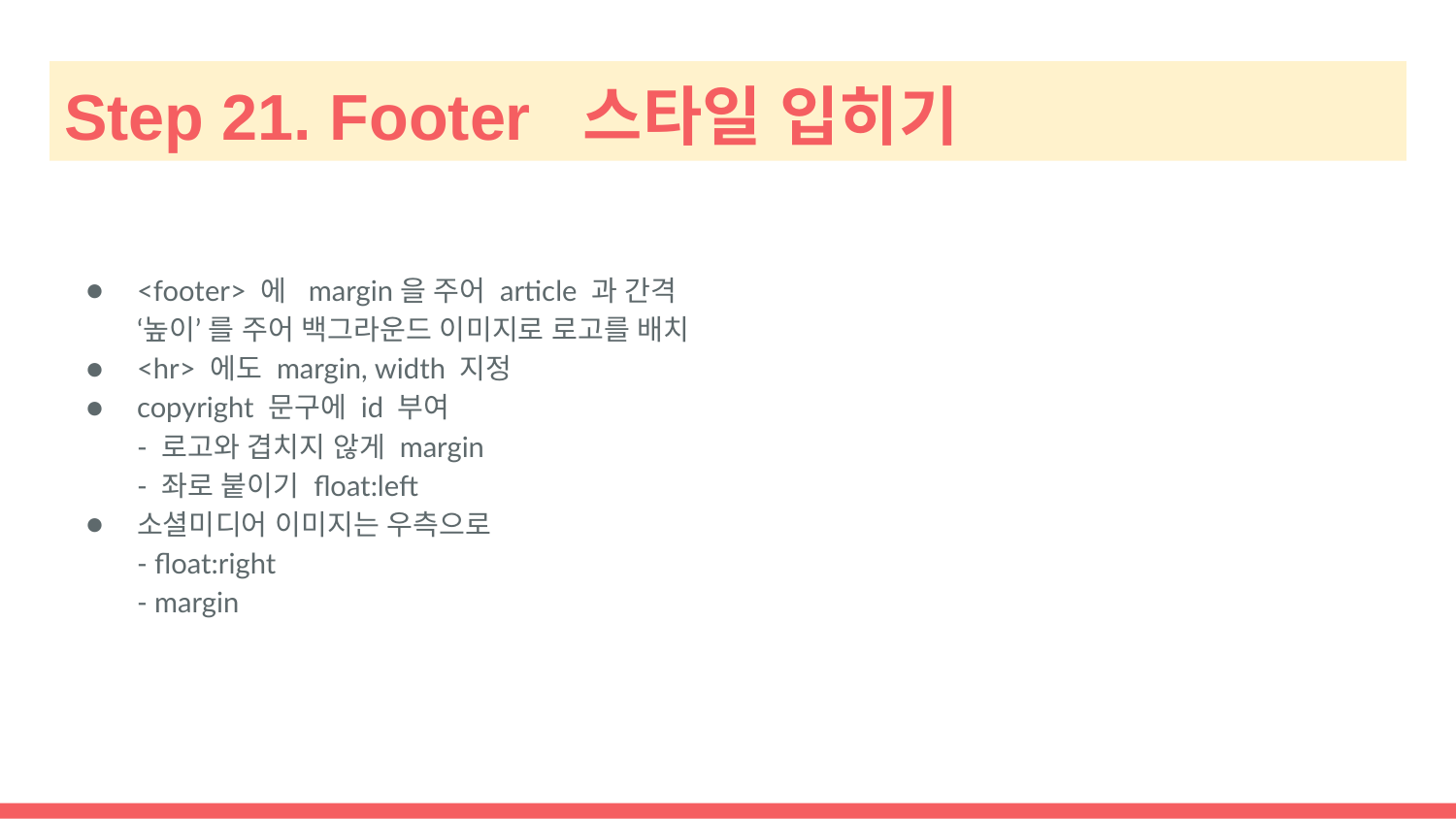

# Step 21. Footer  스타일 입히기

<footer> 에  margin을 주어 article 과 간격
‘높이’ 를 주어 백그라운드 이미지로 로고를 배치
<hr> 에도 margin, width 지정
copyright 문구에 id 부여
- 로고와 겹치지 않게 margin
- 좌로 붙이기 float:left
소셜미디어 이미지는 우측으로
- float:right
- margin